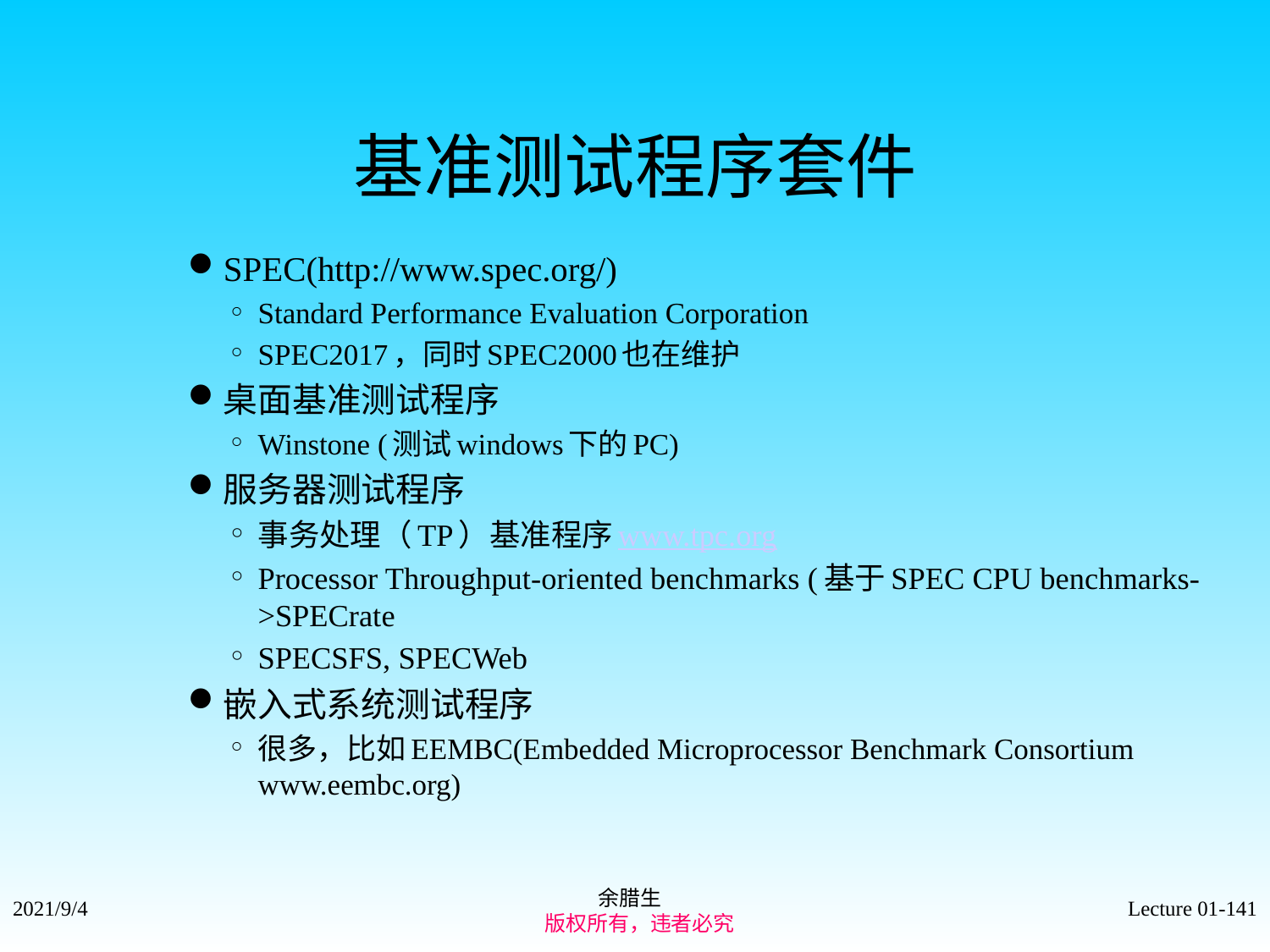

# 基准测试程序套件
SPEC(http://www.spec.org/)
Standard Performance Evaluation Corporation
SPEC2017，同时SPEC2000也在维护
桌面基准测试程序
Winstone (测试windows下的PC)
服务器测试程序
事务处理（TP）基准程序www.tpc.org
Processor Throughput-oriented benchmarks (基于SPEC CPU benchmarks->SPECrate
SPECSFS, SPECWeb
嵌入式系统测试程序
很多，比如EEMBC(Embedded Microprocessor Benchmark Consortium www.eembc.org)

余腊生
 版权所有，违者必究
2021/9/4
Lecture 01-141